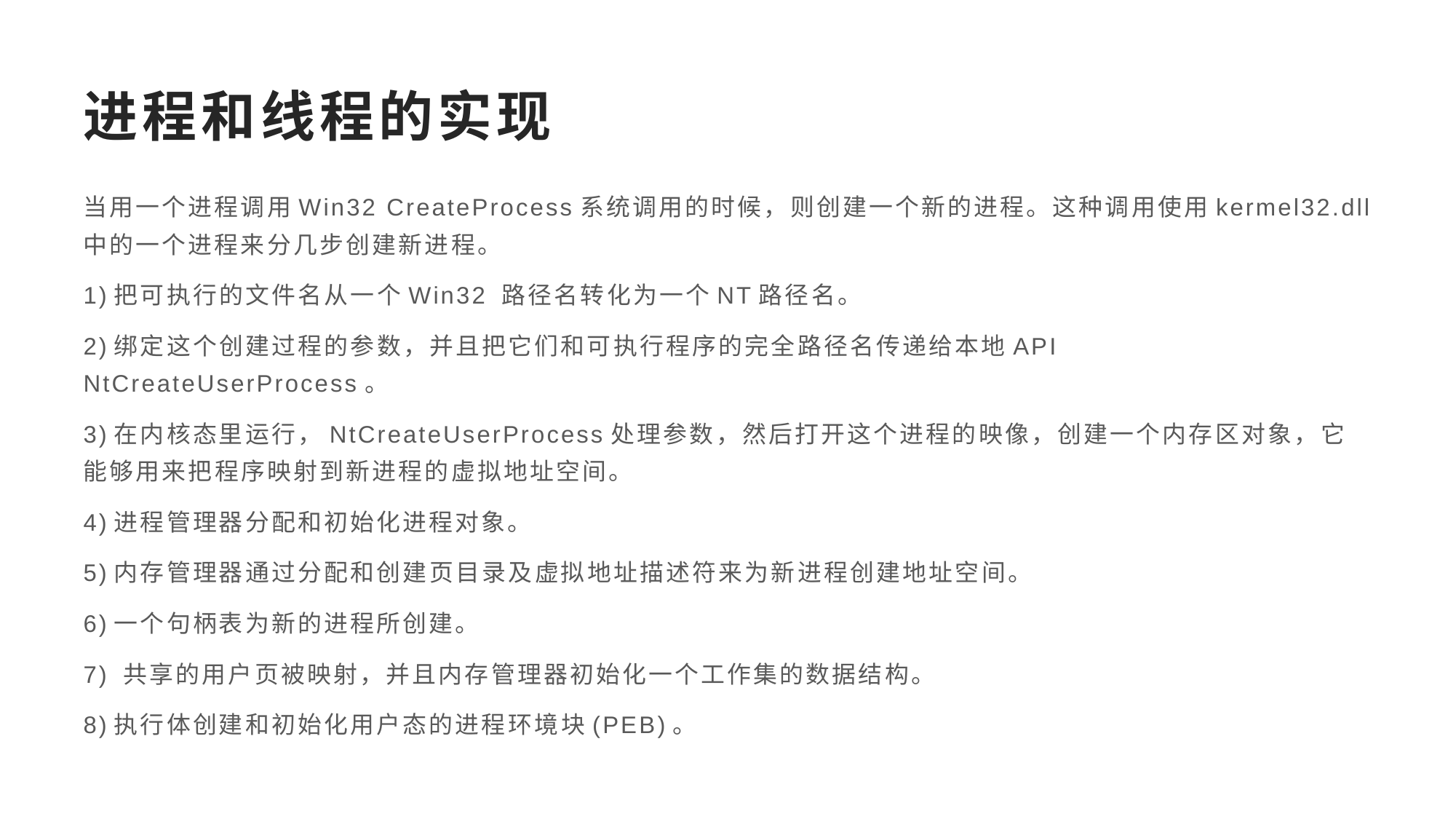

# 进程和线程的实现
当用一个进程调用Win32 CreateProcess系统调用的时候，则创建一个新的进程。这种调用使用kermel32.dll中的一个进程来分几步创建新进程。
1)把可执行的文件名从一个Win32 路径名转化为一个NT路径名。
2)绑定这个创建过程的参数，并且把它们和可执行程序的完全路径名传递给本地API NtCreateUserProcess。
3)在内核态里运行，NtCreateUserProcess处理参数，然后打开这个进程的映像，创建一个内存区对象，它能够用来把程序映射到新进程的虚拟地址空间。
4)进程管理器分配和初始化进程对象。
5)内存管理器通过分配和创建页目录及虚拟地址描述符来为新进程创建地址空间。
6)一个句柄表为新的进程所创建。
7) 共享的用户页被映射，并且内存管理器初始化一个工作集的数据结构。
8)执行体创建和初始化用户态的进程环境块(PEB)。